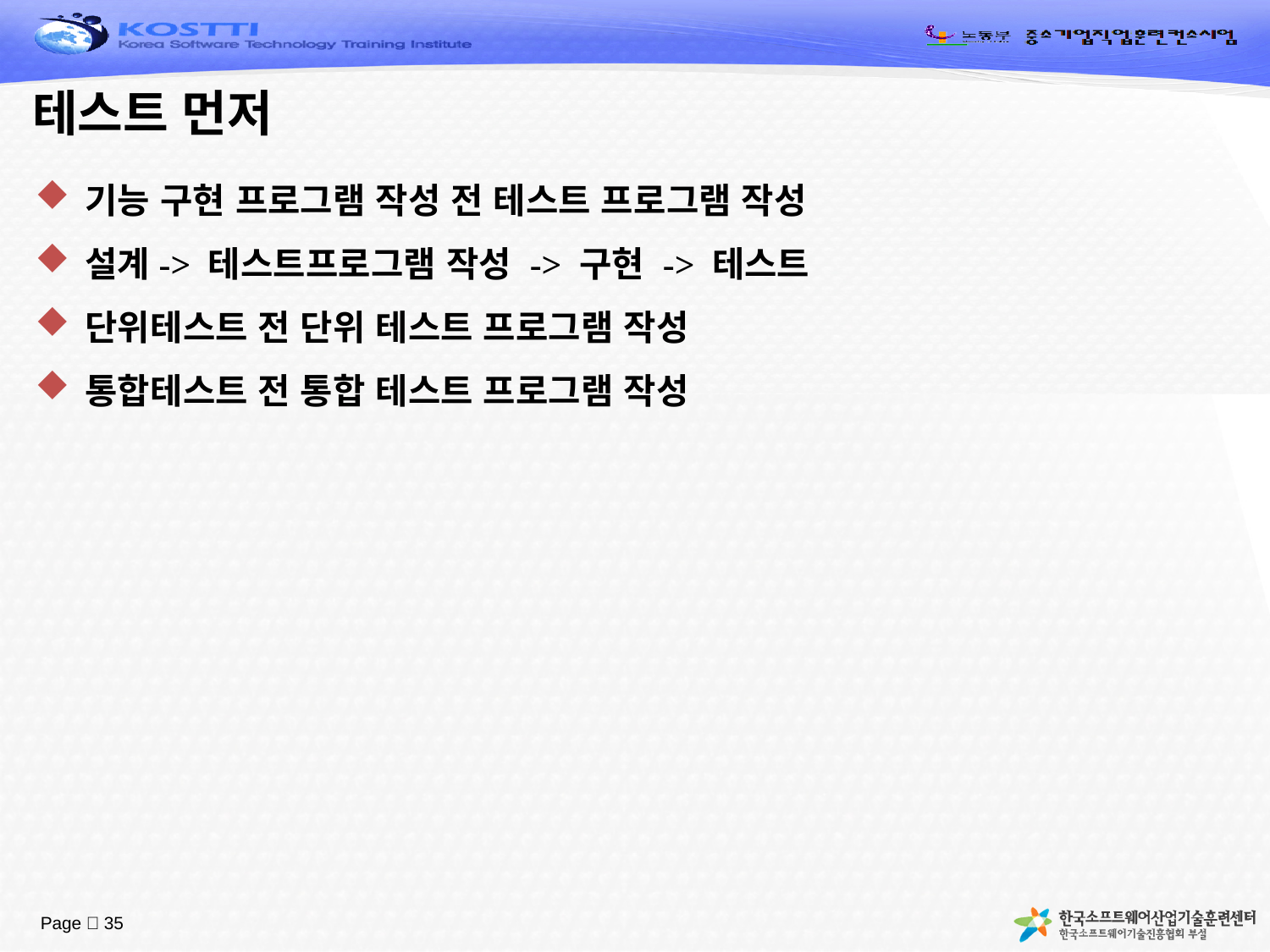

# 테스트 먼저
기능 구현 프로그램 작성 전 테스트 프로그램 작성
설계-> 테스트프로그램 작성 -> 구현 -> 테스트
단위테스트 전 단위 테스트 프로그램 작성
통합테스트 전 통합 테스트 프로그램 작성